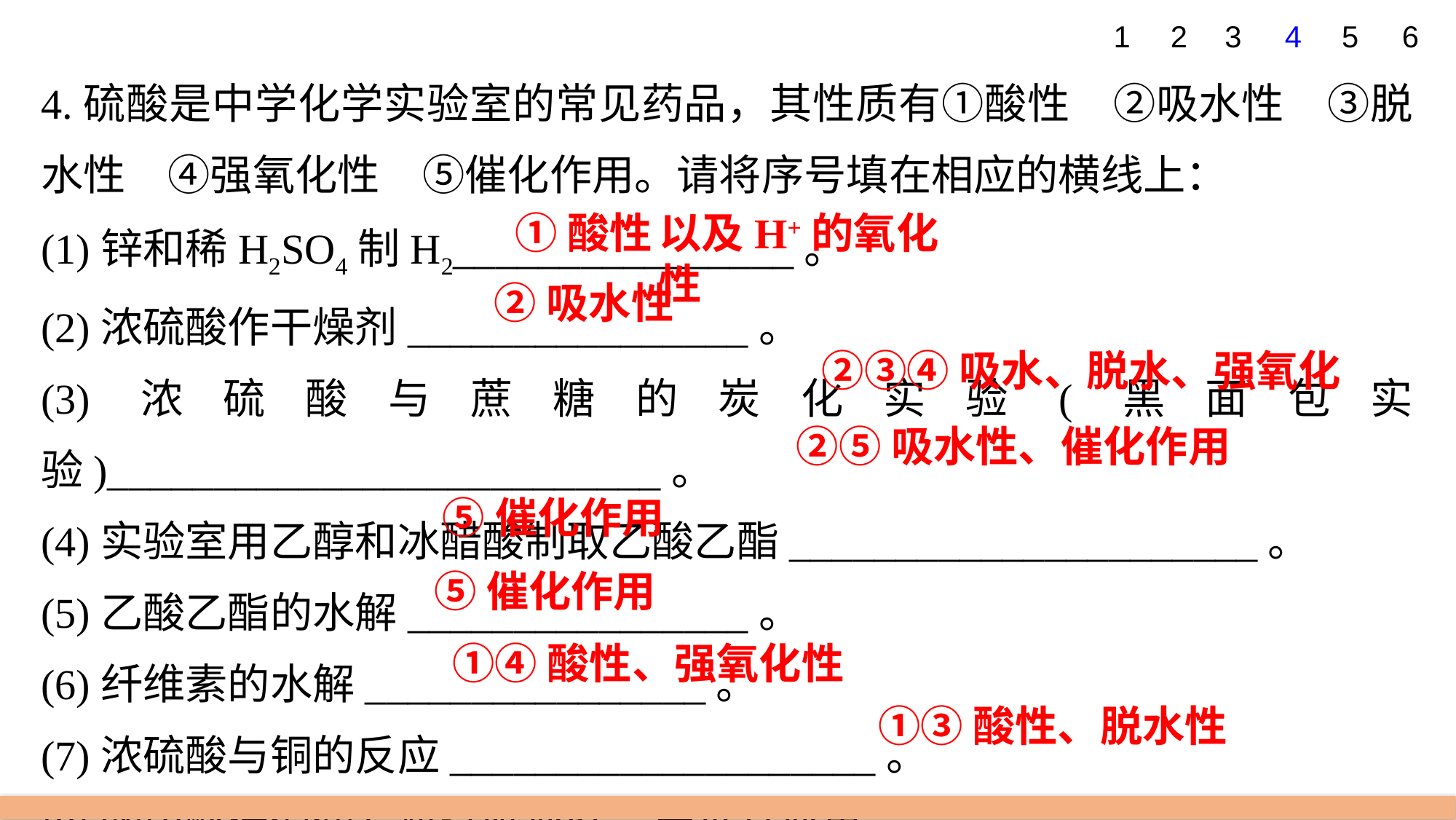

1
2
3
4
5
6
4.硫酸是中学化学实验室的常见药品，其性质有①酸性　②吸水性　③脱水性　④强氧化性　⑤催化作用。请将序号填在相应的横线上：
(1)锌和稀H2SO4制H2________________。
(2)浓硫酸作干燥剂________________。
(3)浓硫酸与蔗糖的炭化实验(黑面包实验)__________________________。
(4)实验室用乙醇和冰醋酸制取乙酸乙酯______________________。
(5)乙酸乙酯的水解________________。
(6)纤维素的水解________________。
(7)浓硫酸与铜的反应____________________。
(8)浓硫酸使湿润石蕊试纸变红，后来又变黑__________________。
①酸性
以及H+的氧化性
②吸水性
②③④吸水、脱水、强氧化
②⑤吸水性、催化作用
⑤催化作用
⑤催化作用
①④酸性、强氧化性
①③酸性、脱水性